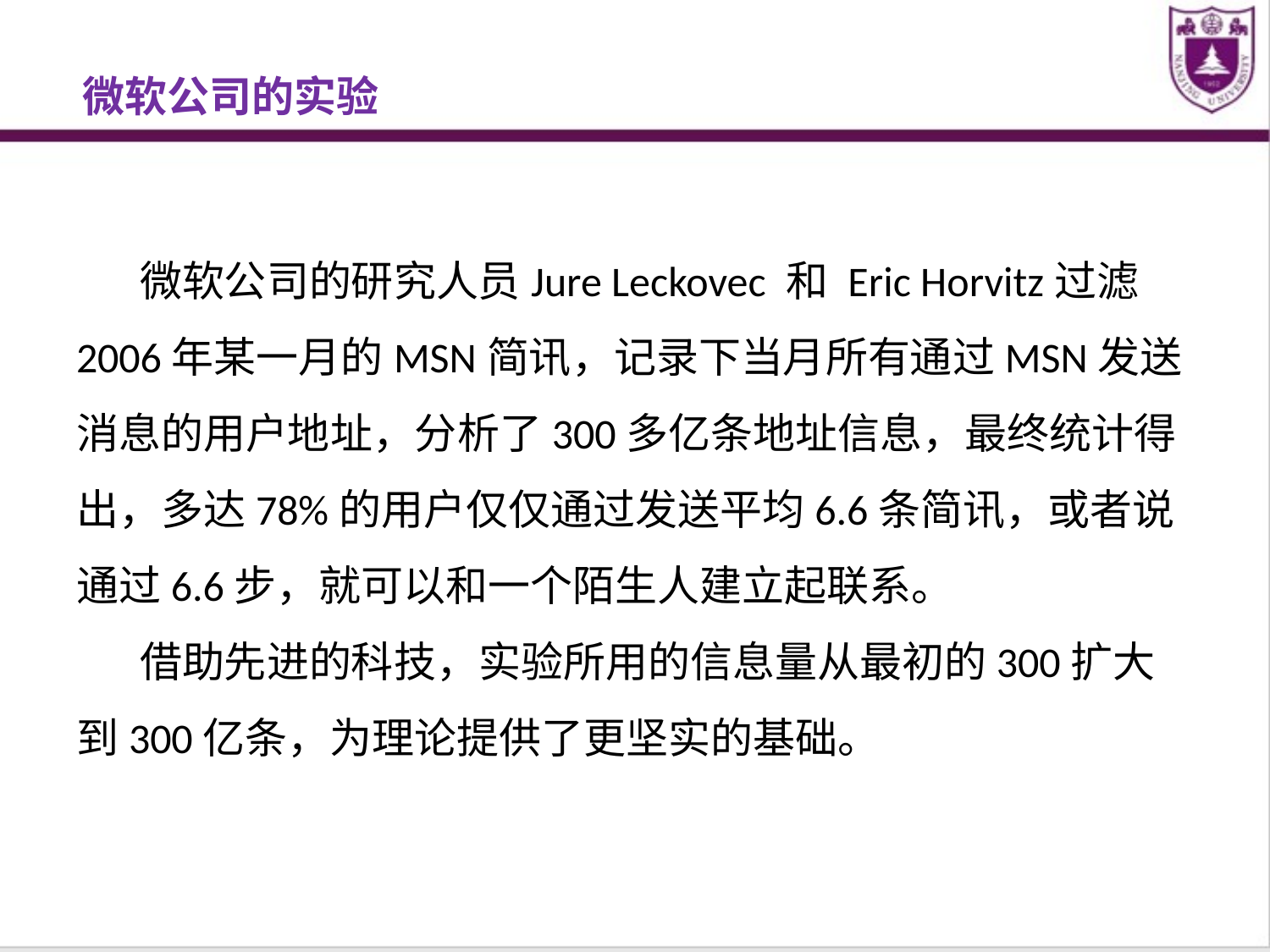

微软公司的实验
微软公司的研究人员Jure Leckovec 和 Eric Horvitz过滤2006年某一月的MSN简讯，记录下当月所有通过MSN发送消息的用户地址，分析了300多亿条地址信息，最终统计得出，多达78%的用户仅仅通过发送平均6.6条简讯，或者说通过6.6步，就可以和一个陌生人建立起联系。
借助先进的科技，实验所用的信息量从最初的300扩大到300亿条，为理论提供了更坚实的基础。